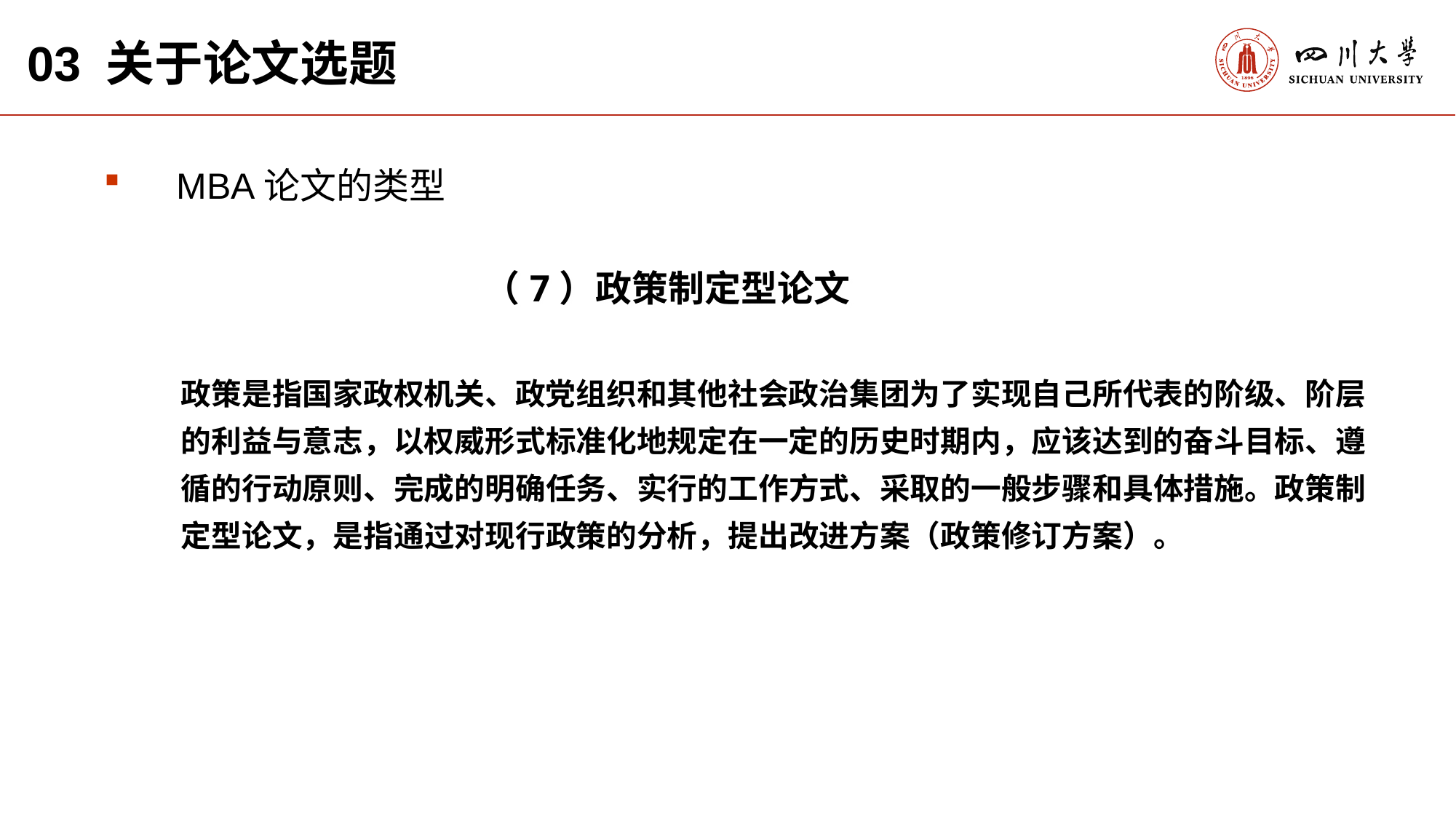

03 关于论文选题
MBA论文的类型
（7）政策制定型论文
政策是指国家政权机关、政党组织和其他社会政治集团为了实现自己所代表的阶级、阶层的利益与意志，以权威形式标准化地规定在一定的历史时期内，应该达到的奋斗目标、遵循的行动原则、完成的明确任务、实行的工作方式、采取的一般步骤和具体措施。政策制定型论文，是指通过对现行政策的分析，提出改进方案（政策修订方案）。